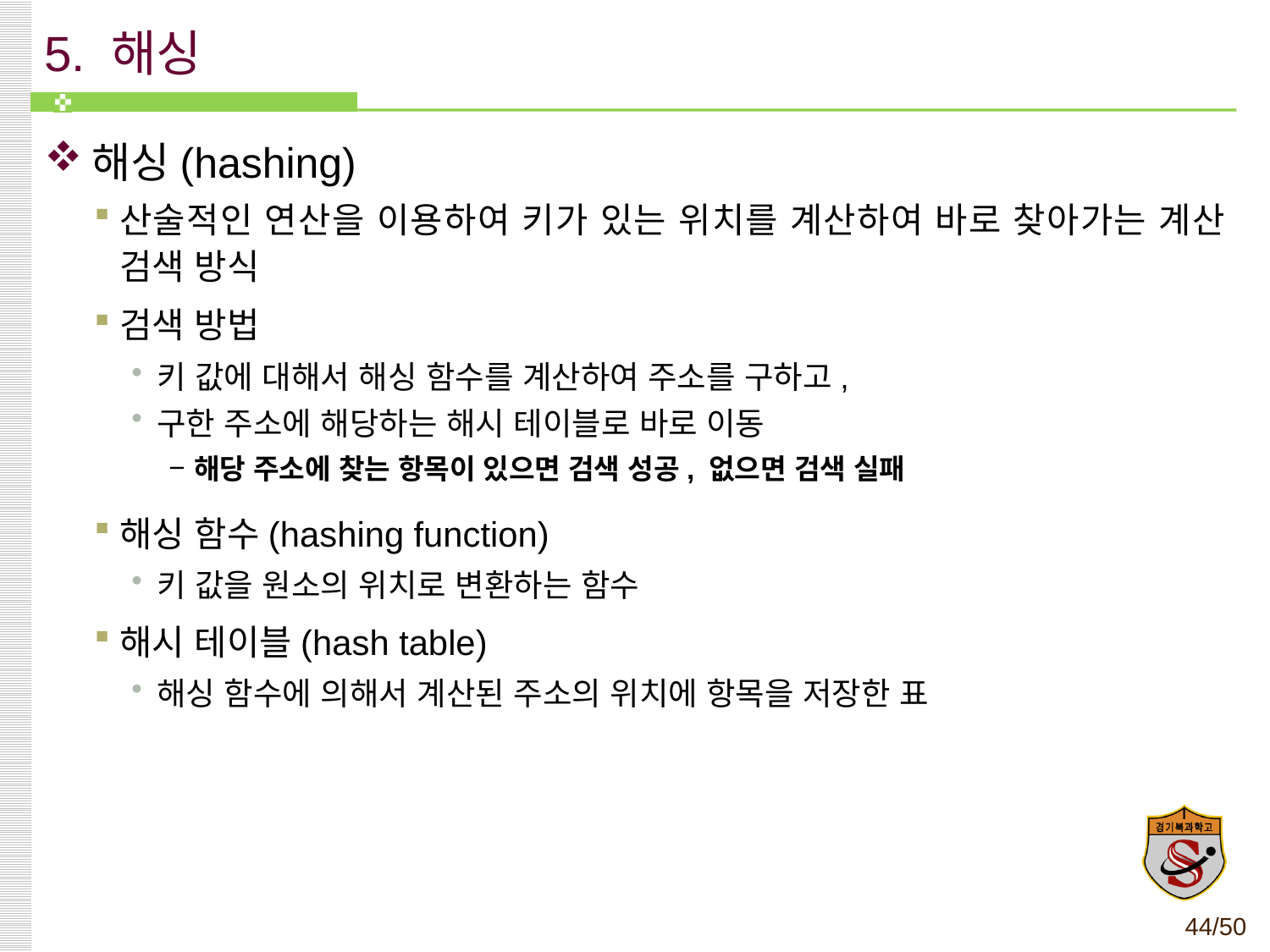

# 5. 해싱
해싱(hashing)
산술적인 연산을 이용하여 키가 있는 위치를 계산하여 바로 찾아가는 계산 검색 방식
검색 방법
키 값에 대해서 해싱 함수를 계산하여 주소를 구하고,
구한 주소에 해당하는 해시 테이블로 바로 이동
해당 주소에 찾는 항목이 있으면 검색 성공, 없으면 검색 실패
해싱 함수(hashing function)
키 값을 원소의 위치로 변환하는 함수
해시 테이블(hash table)
해싱 함수에 의해서 계산된 주소의 위치에 항목을 저장한 표